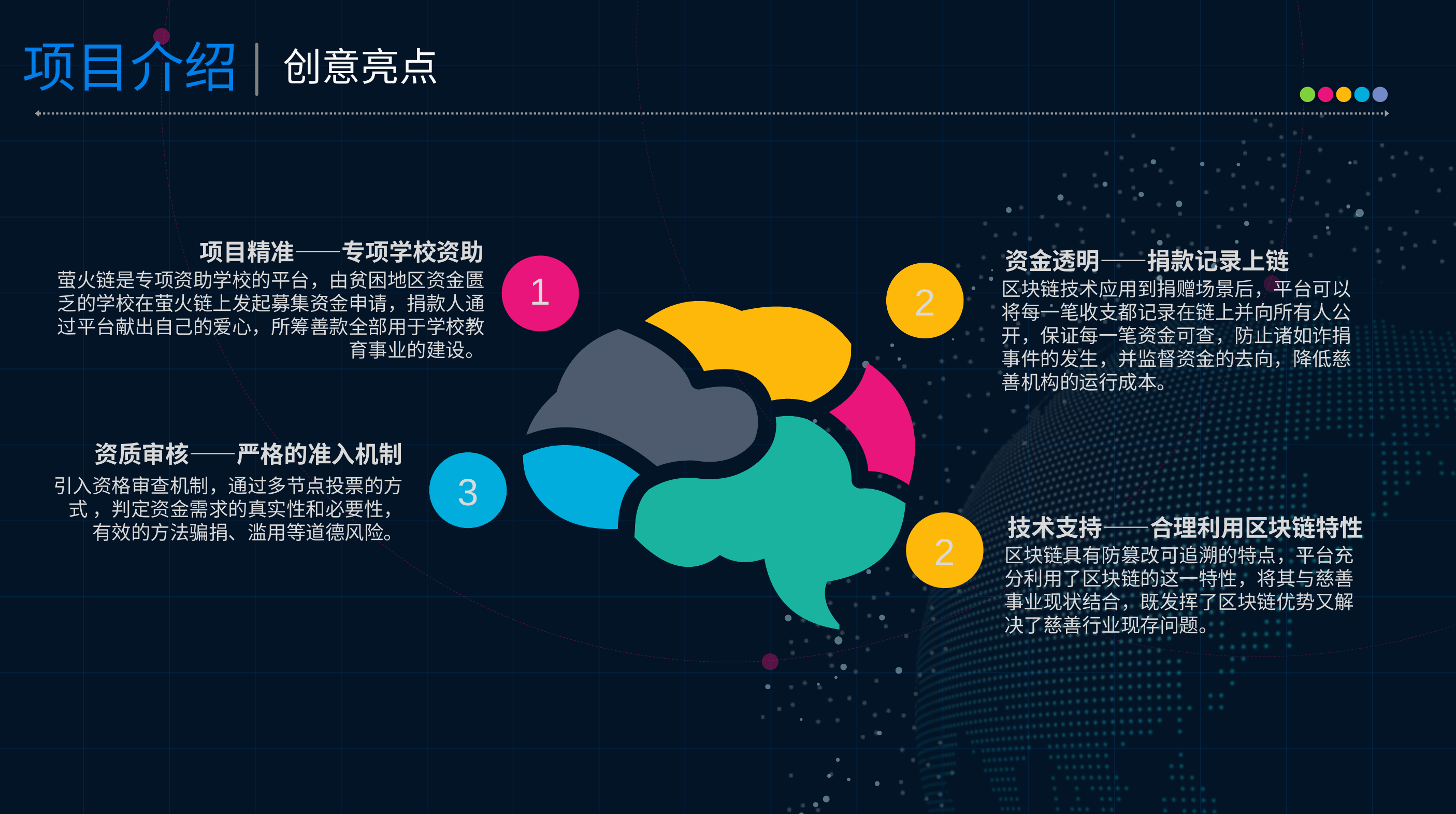

创意亮点
项目精准——专项学校资助
萤火链是专项资助学校的平台，由贫困地区资金匮乏的学校在萤火链上发起募集资金申请，捐款人通过平台献出自己的爱心，所筹善款全部用于学校教育事业的建设。
资金透明——捐款记录上链
区块链技术应用到捐赠场景后，平台可以将每一笔收支都记录在链上并向所有人公开，保证每一笔资金可查，防止诸如诈捐事件的发生，并监督资金的去向，降低慈善机构的运行成本。
1
2

资质审核——严格的准入机制
引入资格审查机制，通过多节点投票的方式 ，判定资金需求的真实性和必要性，有效的方法骗捐、滥用等道德风险。
3

2
技术支持——合理利用区块链特性
区块链具有防篡改可追溯的特点，平台充分利用了区块链的这一特性，将其与慈善事业现状结合，既发挥了区块链优势又解决了慈善行业现存问题。